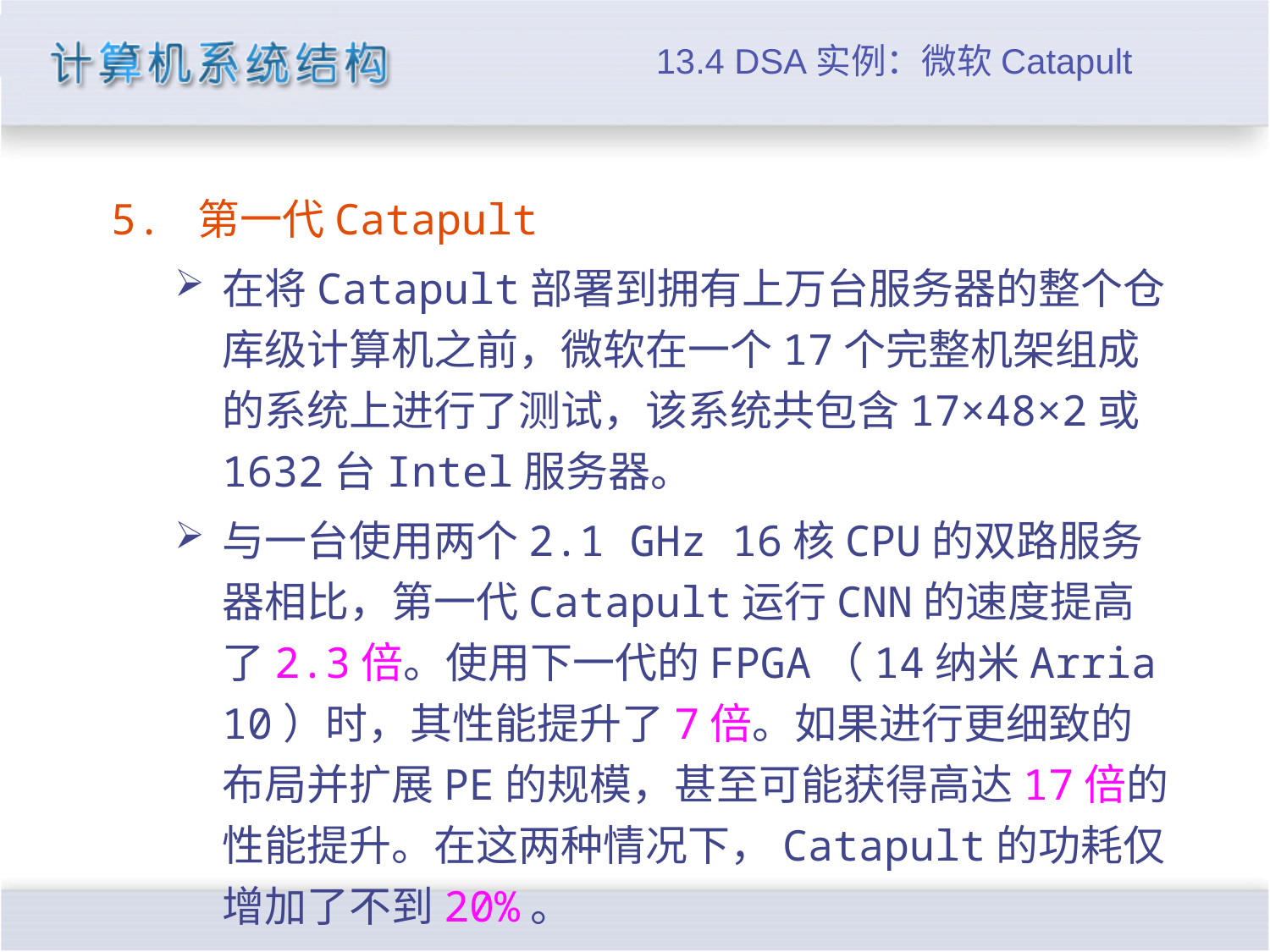

# 13.4 DSA实例：微软Catapult
5. 第一代Catapult
在将Catapult部署到拥有上万台服务器的整个仓库级计算机之前，微软在一个17个完整机架组成的系统上进行了测试，该系统共包含17×48×2或1632台Intel服务器。
与一台使用两个2.1 GHz 16核CPU的双路服务器相比，第一代Catapult运行CNN的速度提高了2.3倍。使用下一代的FPGA（14纳米Arria 10）时，其性能提升了7倍。如果进行更细致的布局并扩展PE的规模，甚至可能获得高达17倍的性能提升。在这两种情况下，Catapult的功耗仅增加了不到20%。